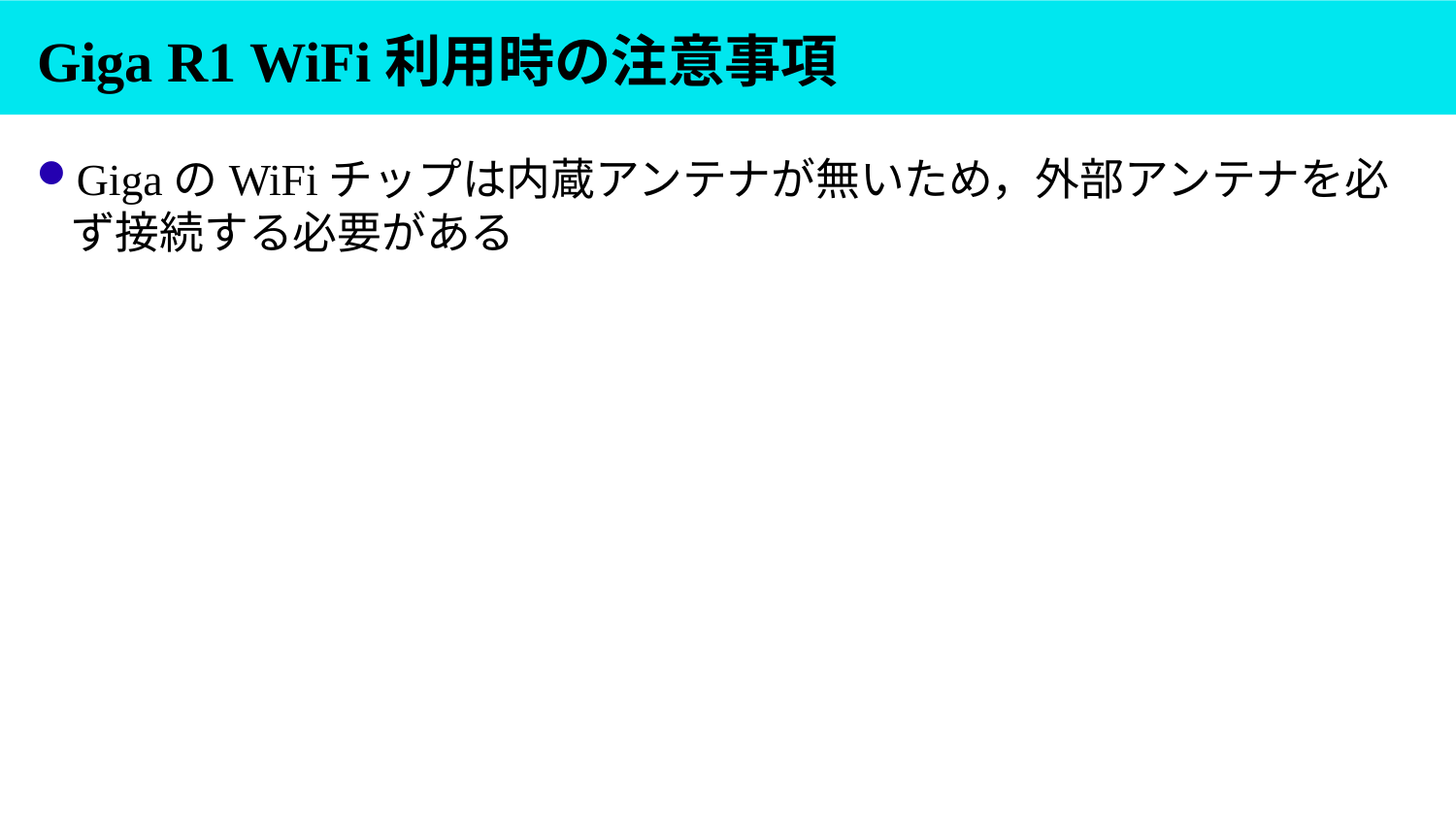

# Giga R1 WiFi利用時の注意事項
GigaのWiFiチップは内蔵アンテナが無いため，外部アンテナを必ず接続する必要がある